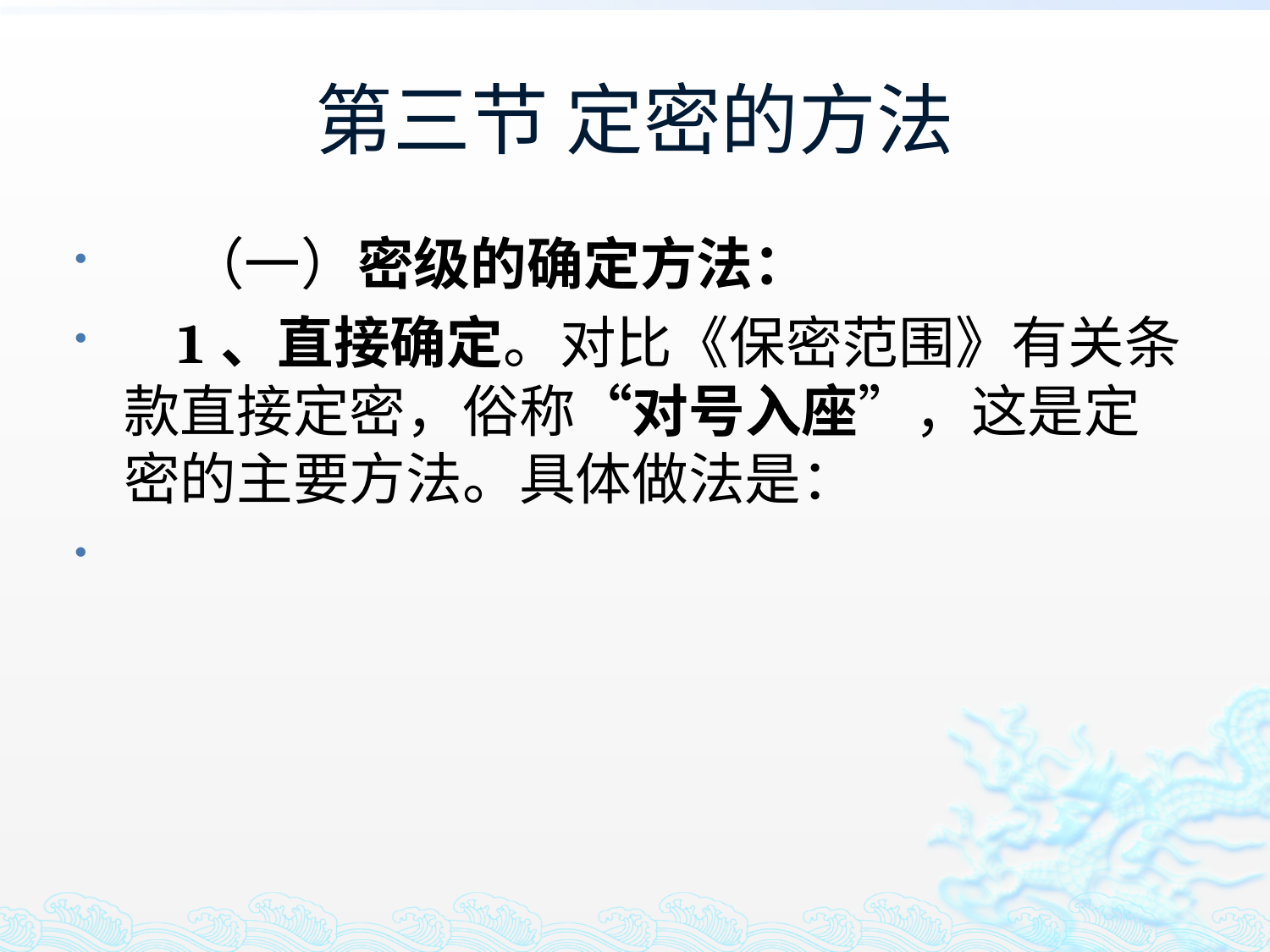

# 第三节 定密的方法
    （一）密级的确定方法：
    1、直接确定。对比《保密范围》有关条款直接定密，俗称“对号入座”，这是定密的主要方法。具体做法是：